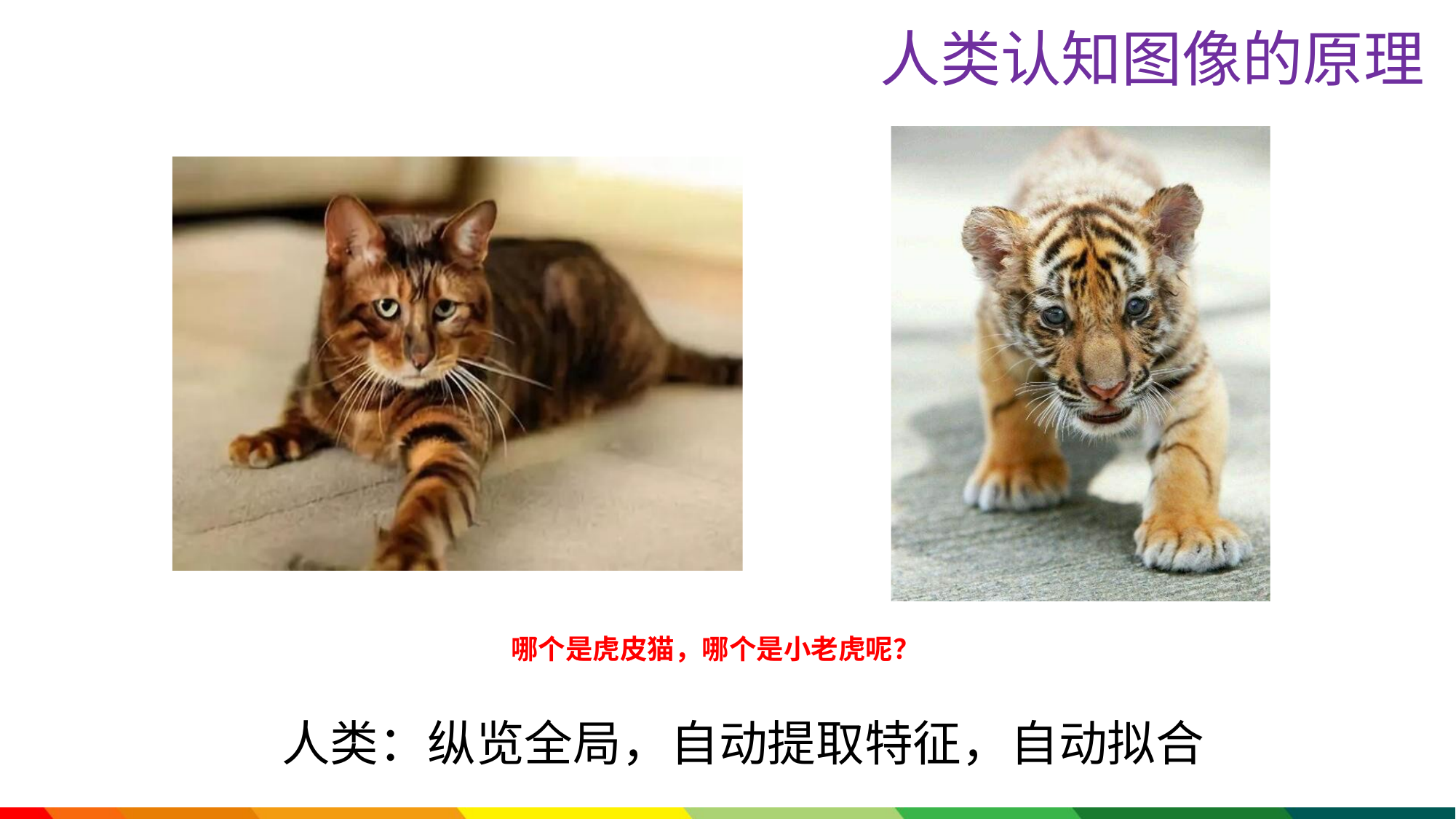

# 人类认知图像的原理

哪个是虎皮猫，哪个是小老虎呢？
人类：纵览全局，自动提取特征，自动拟合